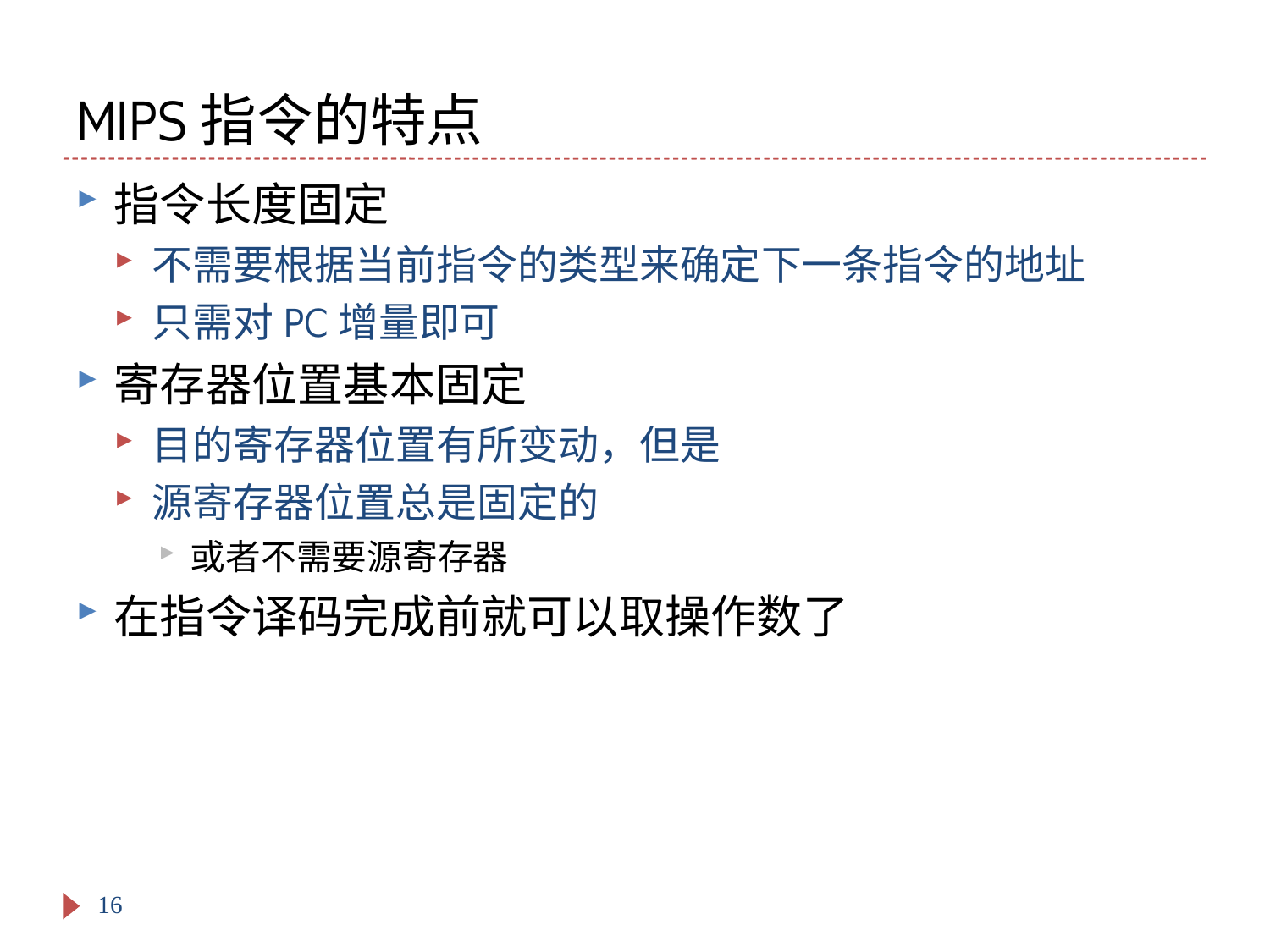

# MIPS指令的特点
指令长度固定
不需要根据当前指令的类型来确定下一条指令的地址
只需对PC增量即可
寄存器位置基本固定
目的寄存器位置有所变动，但是
源寄存器位置总是固定的
或者不需要源寄存器
在指令译码完成前就可以取操作数了
16